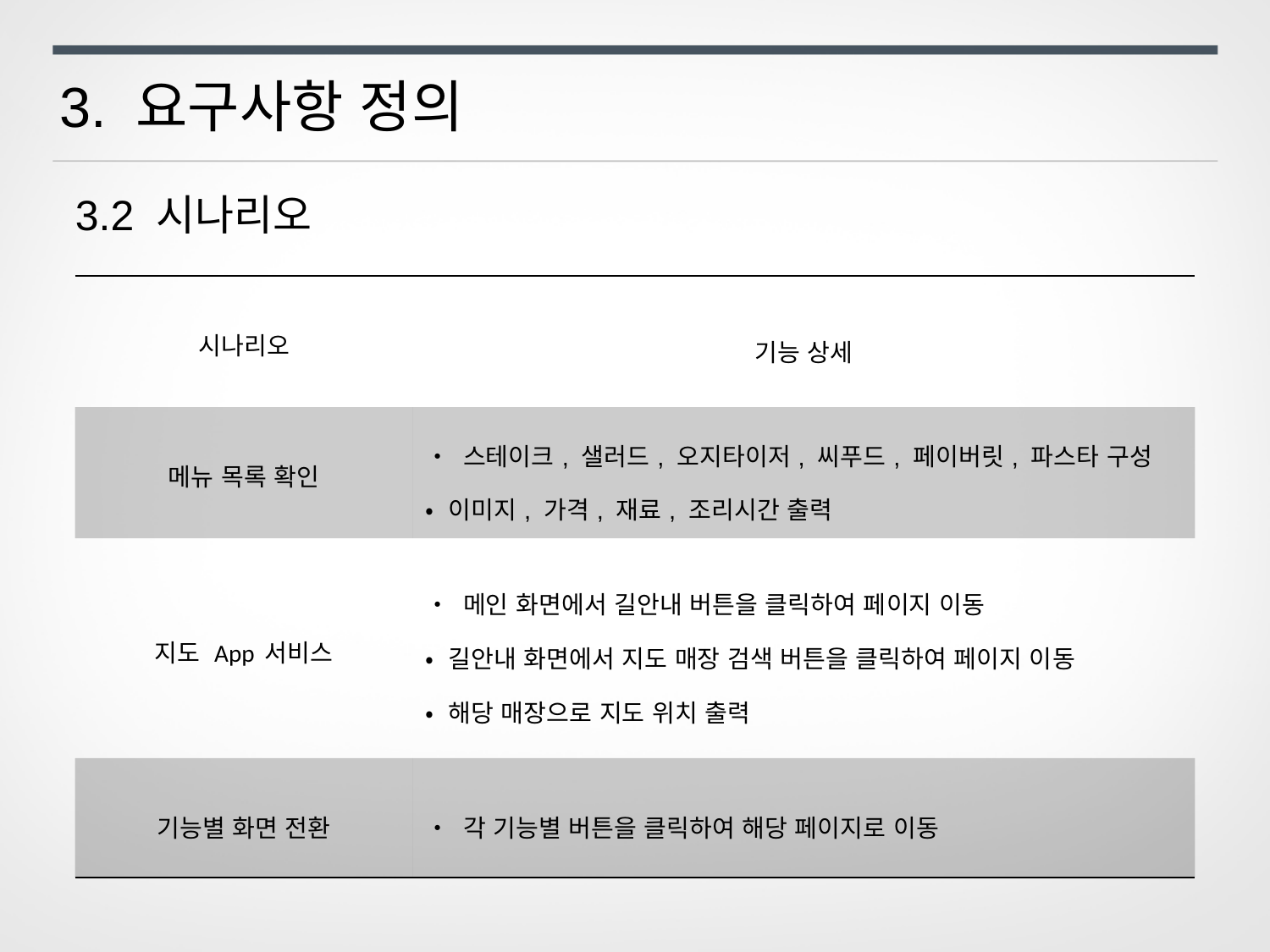

3. 요구사항 정의
3.2 시나리오
| 시나리오 | 기능 상세 |
| --- | --- |
| 메뉴 목록 확인 | • 스테이크, 샐러드, 오지타이저, 씨푸드, 페이버릿, 파스타 구성 • 이미지, 가격, 재료, 조리시간 출력 |
| 지도 App 서비스 | • 메인 화면에서 길안내 버튼을 클릭하여 페이지 이동 • 길안내 화면에서 지도 매장 검색 버튼을 클릭하여 페이지 이동 • 해당 매장으로 지도 위치 출력 |
| 기능별 화면 전환 | • 각 기능별 버튼을 클릭하여 해당 페이지로 이동 |